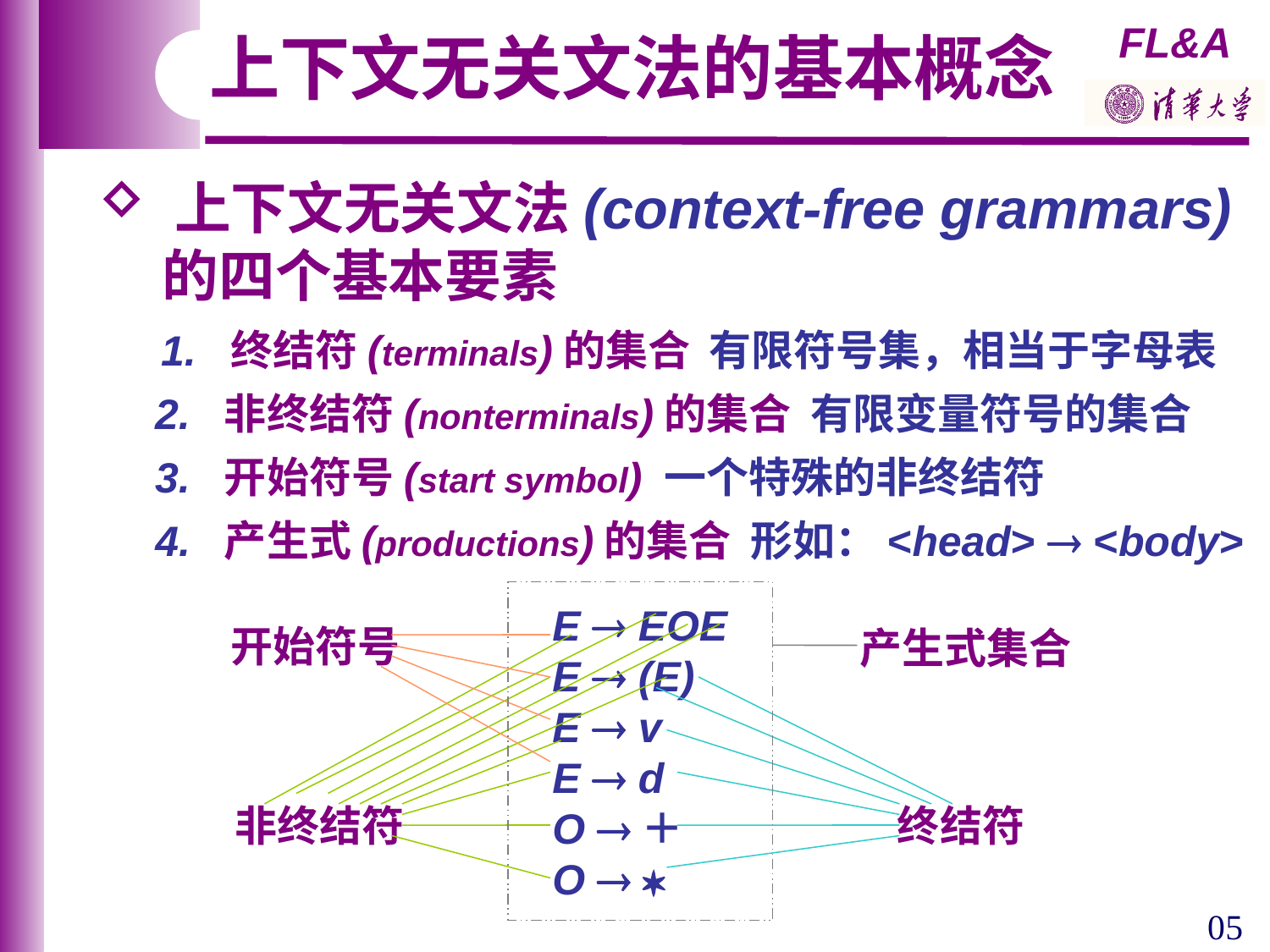

上下文无关文法的基本概念
 上下文无关文法(context-free grammars)
    的四个基本要素
    1.  终结符(terminals)的集合  有限符号集，相当于字母表
    2.  非终结符(nonterminals)的集合  有限变量符号的集合
    3.  开始符号(start symbol) 一个特殊的非终结符
    4.  产生式(productions)的集合  形如：<head> → <body>

E → EOE
E → (E)
E → v
E → d
O →＋
O → ∗
开始符号

产生式集合

非终结符
终结符

05